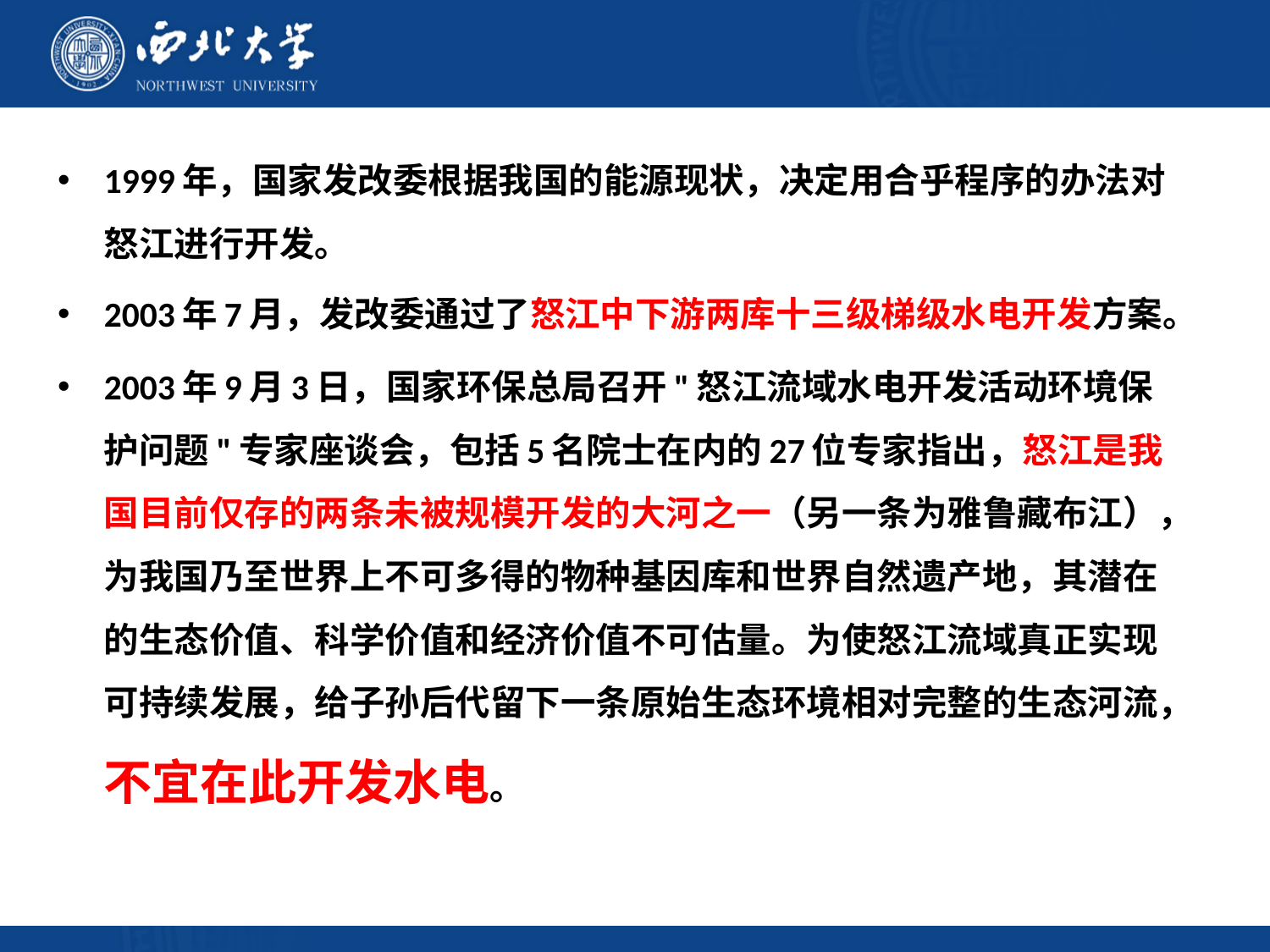

1999年，国家发改委根据我国的能源现状，决定用合乎程序的办法对怒江进行开发。
2003年7月，发改委通过了怒江中下游两库十三级梯级水电开发方案。
2003年9月3日，国家环保总局召开"怒江流域水电开发活动环境保护问题"专家座谈会，包括5名院士在内的27位专家指出，怒江是我国目前仅存的两条未被规模开发的大河之一（另一条为雅鲁藏布江），为我国乃至世界上不可多得的物种基因库和世界自然遗产地，其潜在的生态价值、科学价值和经济价值不可估量。为使怒江流域真正实现可持续发展，给子孙后代留下一条原始生态环境相对完整的生态河流，不宜在此开发水电。